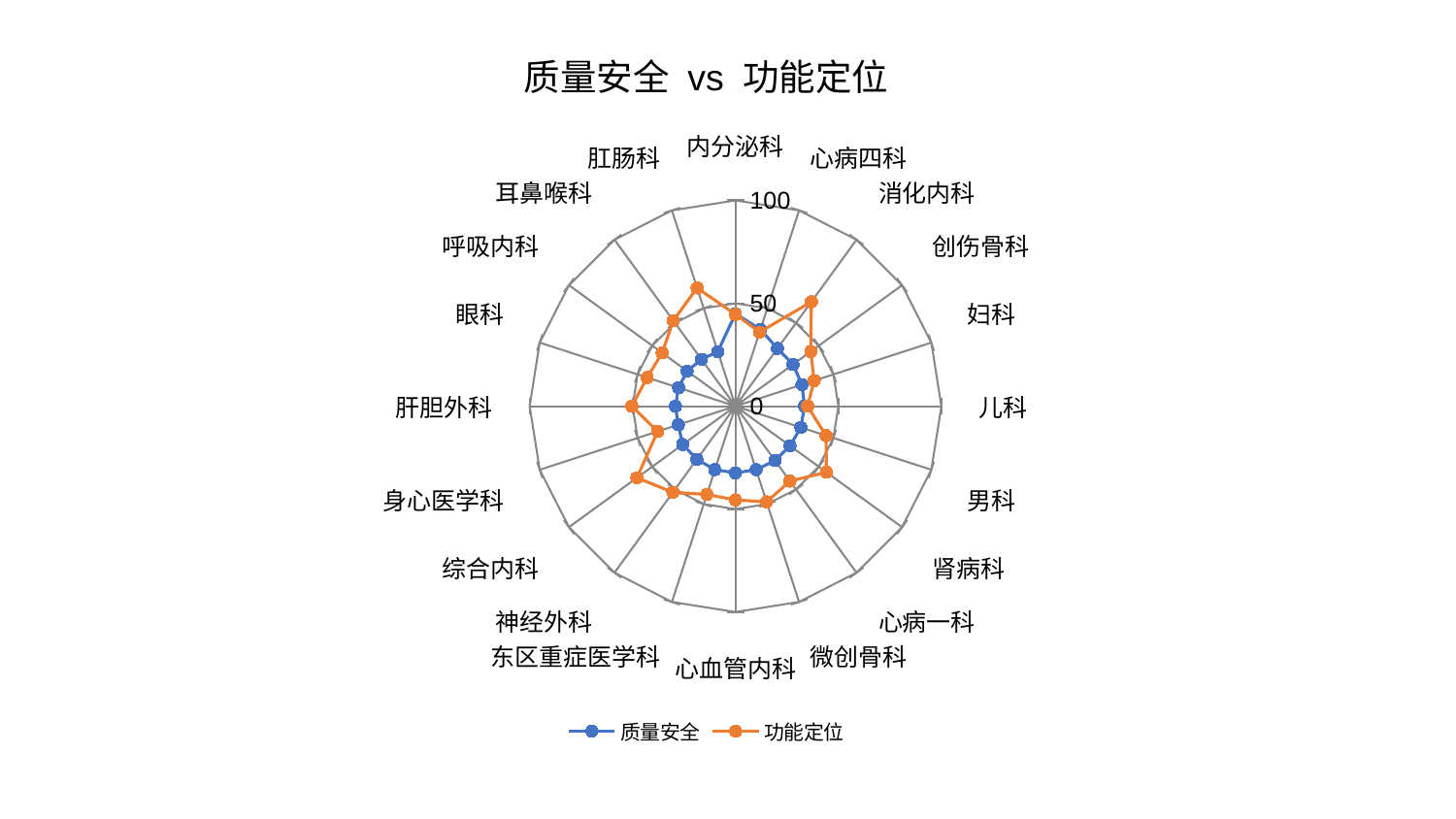

### Chart: 质量安全 vs 功能定位

| Category | 质量安全 | 功能定位 |
|---|---|---|
| 内分泌科 | 44.92404594241911 | 44.60495286426374 |
| 心病四科 | 39.245720249928695 | 37.84864701529326 |
| 消化内科 | 34.6754103253369 | 62.688655338586535 |
| 创伤骨科 | 34.51754472604117 | 45.21261820248442 |
| 妇科 | 33.940054871574844 | 40.1871541180484 |
| 儿科 | 33.51904138823221 | 35.01203066288063 |
| 男科 | 33.39077904057369 | 46.24869476862388 |
| 肾病科 | 32.731575237055004 | 54.60887441626183 |
| 心病一科 | 32.657979703108246 | 44.99875467100076 |
| 微创骨科 | 32.45326983850201 | 48.909363170630925 |
| 心血管内科 | 32.43828941032196 | 45.57345673965987 |
| 东区重症医学科 | 32.4115476560669 | 45.08725010879779 |
| 神经外科 | 31.94648026194499 | 51.74696241901464 |
| 综合内科 | 31.714042912695607 | 59.19155032864072 |
| 身心医学科 | 29.264643873644808 | 39.76438963742934 |
| 肝胆外科 | 29.17740920100876 | 50.36833883882086 |
| 眼科 | 29.076099163904882 | 45.11806155110549 |
| 呼吸内科 | 29.043234004773705 | 44.05450193457928 |
| 耳鼻喉科 | 28.178576892155228 | 51.42395636954151 |
| 肛肠科 | 27.85727627319409 | 60.41752204953606 |
6